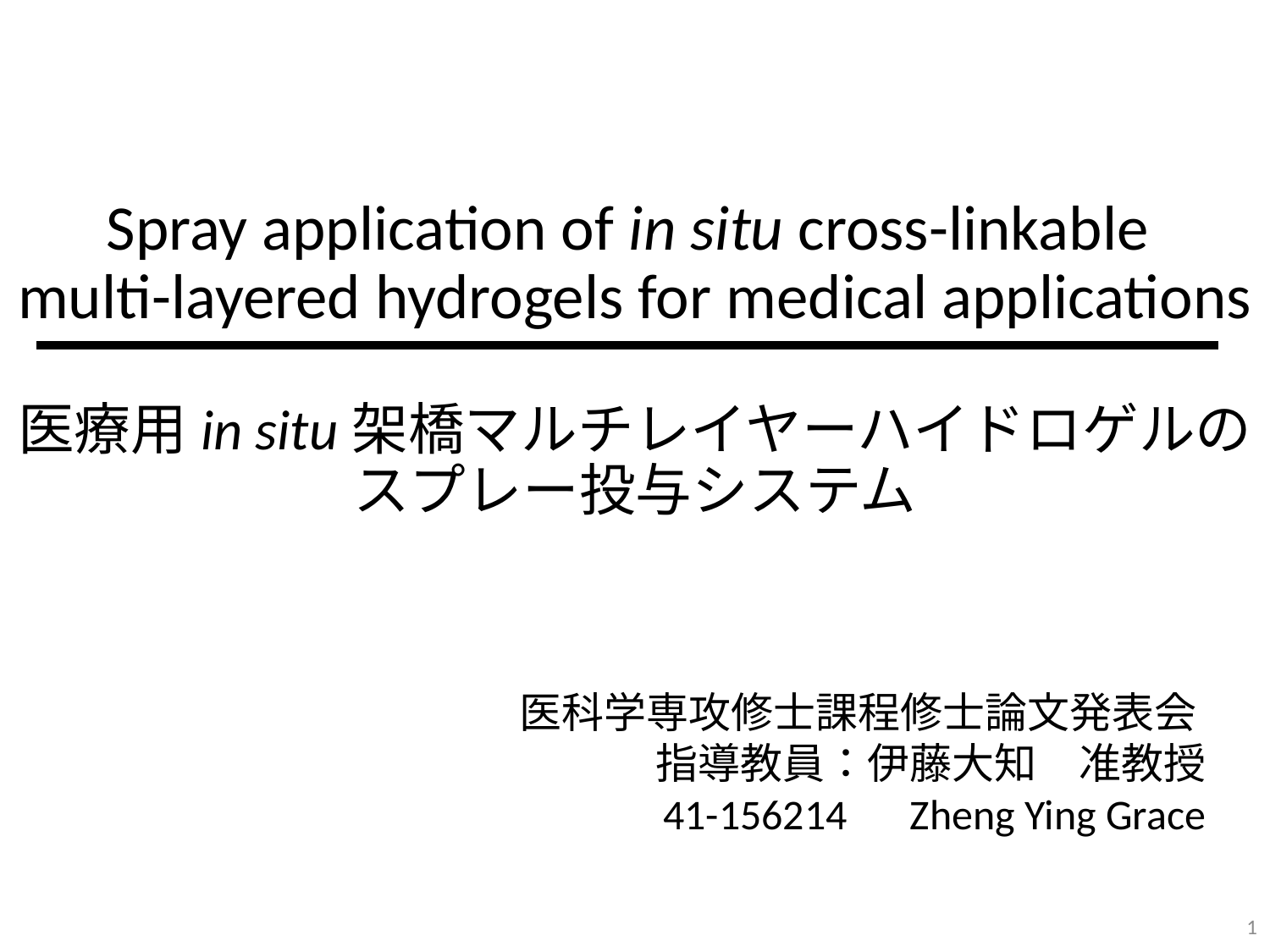

# Spray application of in situ cross-linkable multi-layered hydrogels for medical applications 医療用in situ架橋マルチレイヤーハイドロゲルの スプレー投与システム
医科学専攻修士課程修士論文発表会
指導教員：伊藤大知　准教授
41-156214　Zheng Ying Grace
1